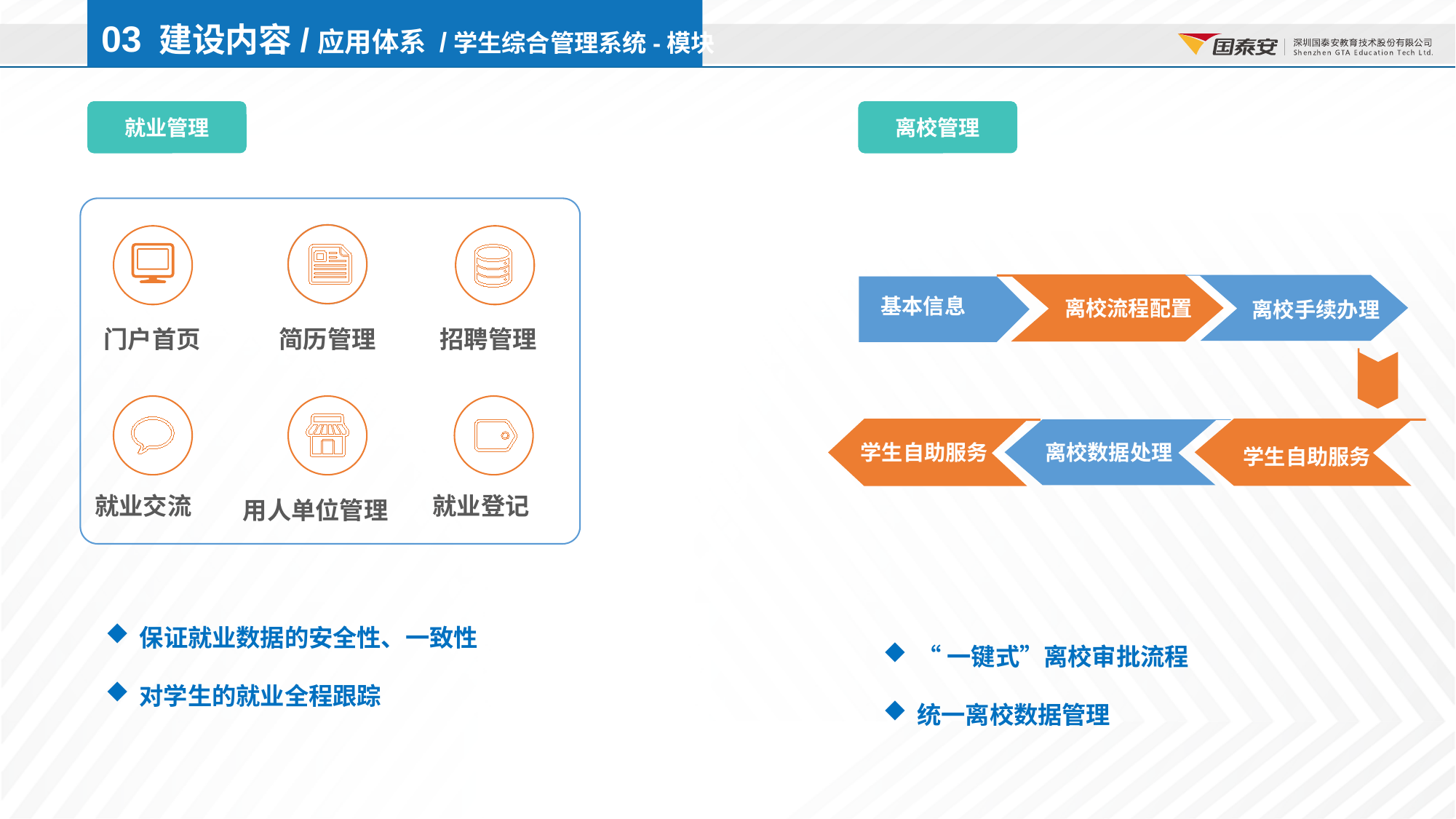

03 建设内容/应用体系 /学生综合管理系统-模块

就业管理
离校管理

离校手续办理

离校流程配置

基本信息
门户首页
简历管理
招聘管理

离校数据处理

学生自助服务

学生自助服务
就业交流
就业登记
用人单位管理
保证就业数据的安全性、一致性
对学生的就业全程跟踪
“一键式”离校审批流程
统一离校数据管理